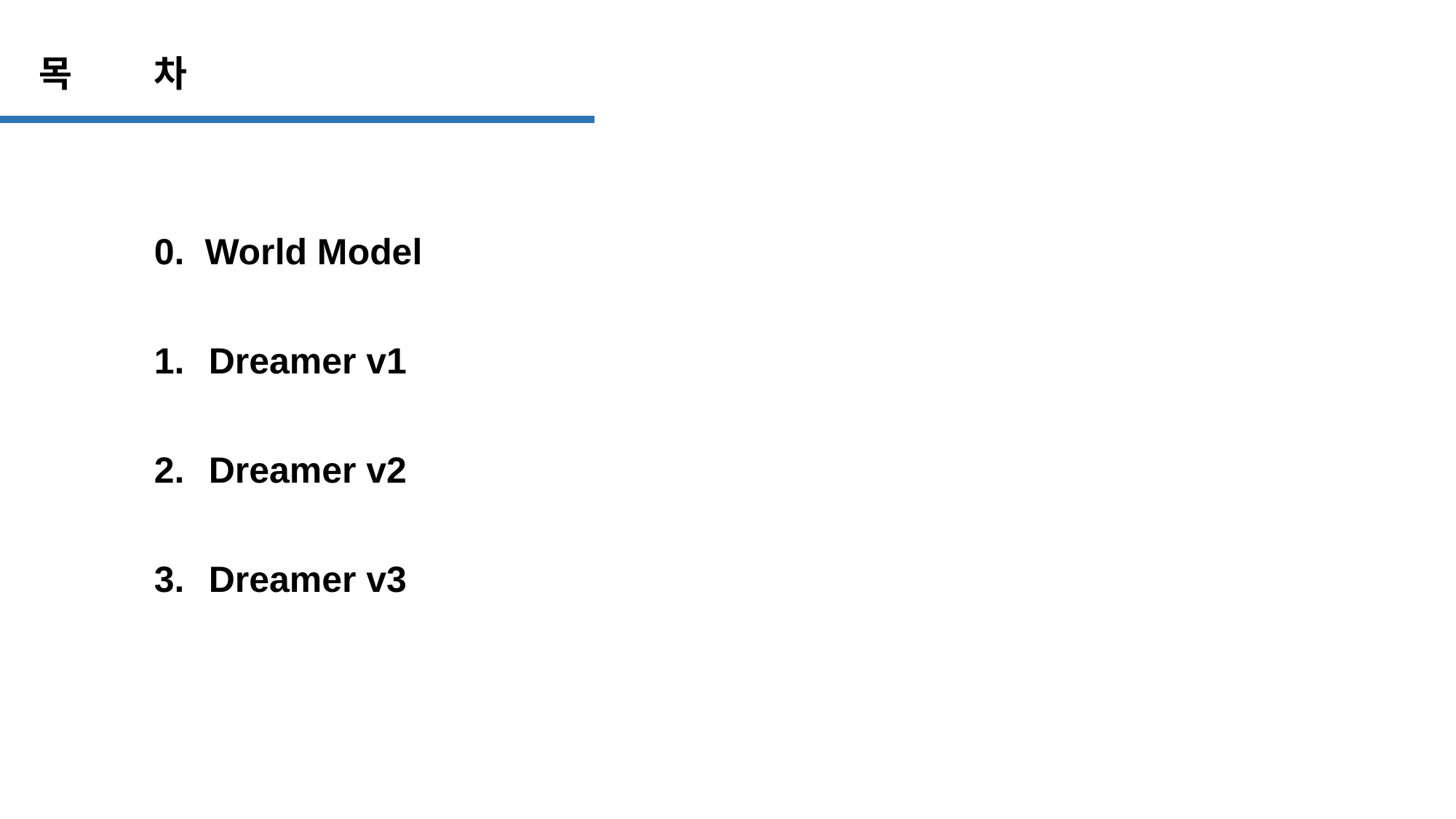

목        차
0.  World Model
Dreamer v1
Dreamer v2
Dreamer v3